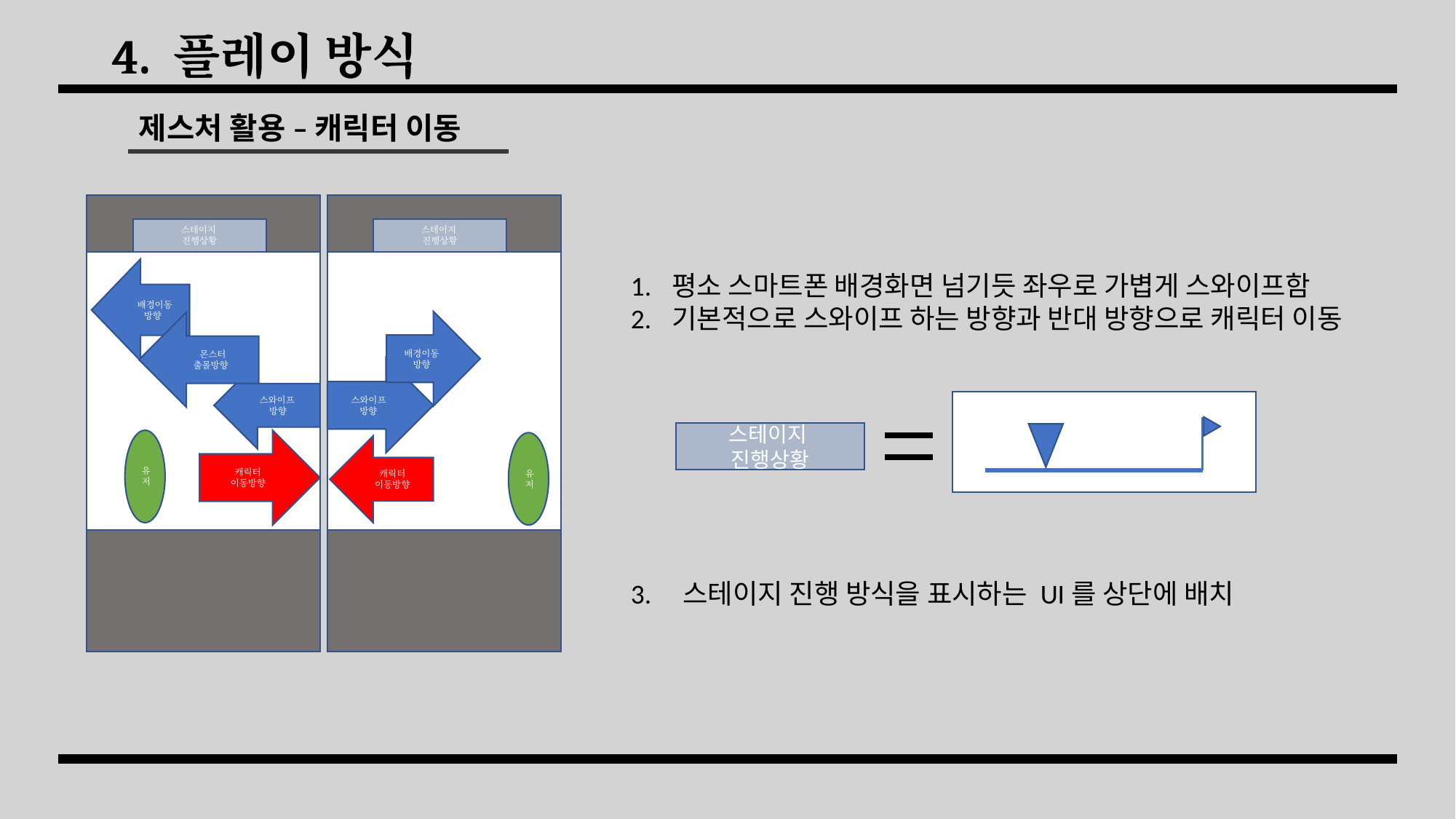

# 4. 플레이 방식
제스처 활용 – 캐릭터 이동

스테이지
진행상황
스테이지
진행상황
 배경이동
방향
배경이동
방향
 몬스터
출몰방향
스와이프
방향
스와이프
방향
유저
캐릭터
이동방향
유저
캐릭터
이동방향

평소 스마트폰 배경화면 넘기듯 좌우로 가볍게 스와이프함
기본적으로 스와이프 하는 방향과 반대 방향으로 캐릭터 이동

스테이지
진행상황
3.    스테이지 진행 방식을 표시하는 UI를 상단에 배치
UI를 최대한 적게 추가해 유저의 시인성을 높인다.

손가락을 적극적으로 활용할 수 있도록 캐릭터의 움직임 또한
유저의 제스터를 통해 움직일 수 있도록 설계
기본적인 배경화면을 움직이는 방법과 동일하기 때문에
적응에 빠를 것이다.